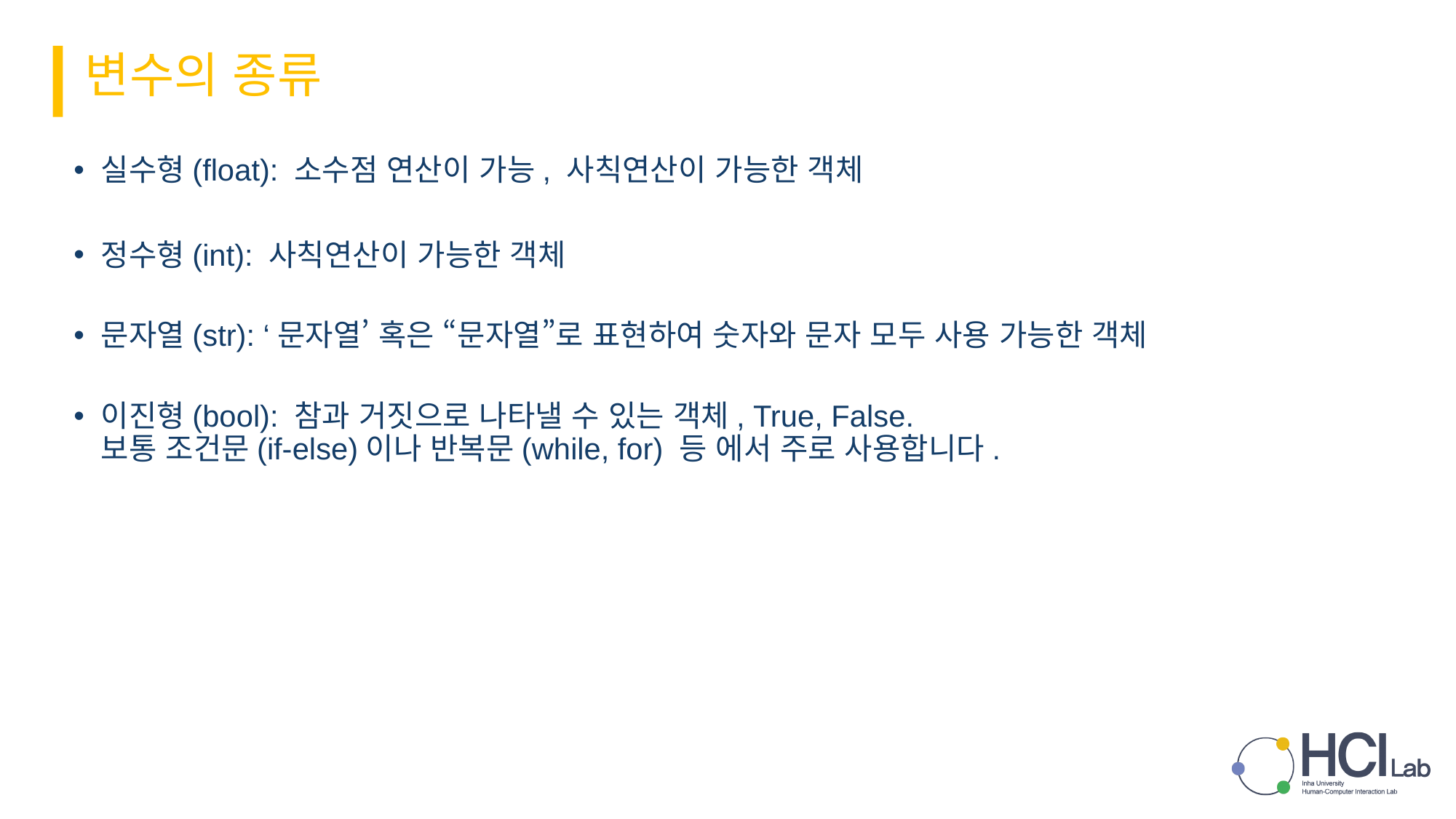

변수의 종류
실수형(float): 소수점 연산이 가능, 사칙연산이 가능한 객체
정수형(int): 사칙연산이 가능한 객체
문자열(str): ‘문자열’ 혹은 “문자열”로 표현하여 숫자와 문자 모두 사용 가능한 객체
이진형(bool): 참과 거짓으로 나타낼 수 있는 객체, True, False.
보통 조건문(if-else)이나 반복문(while, for) 등 에서 주로 사용합니다.